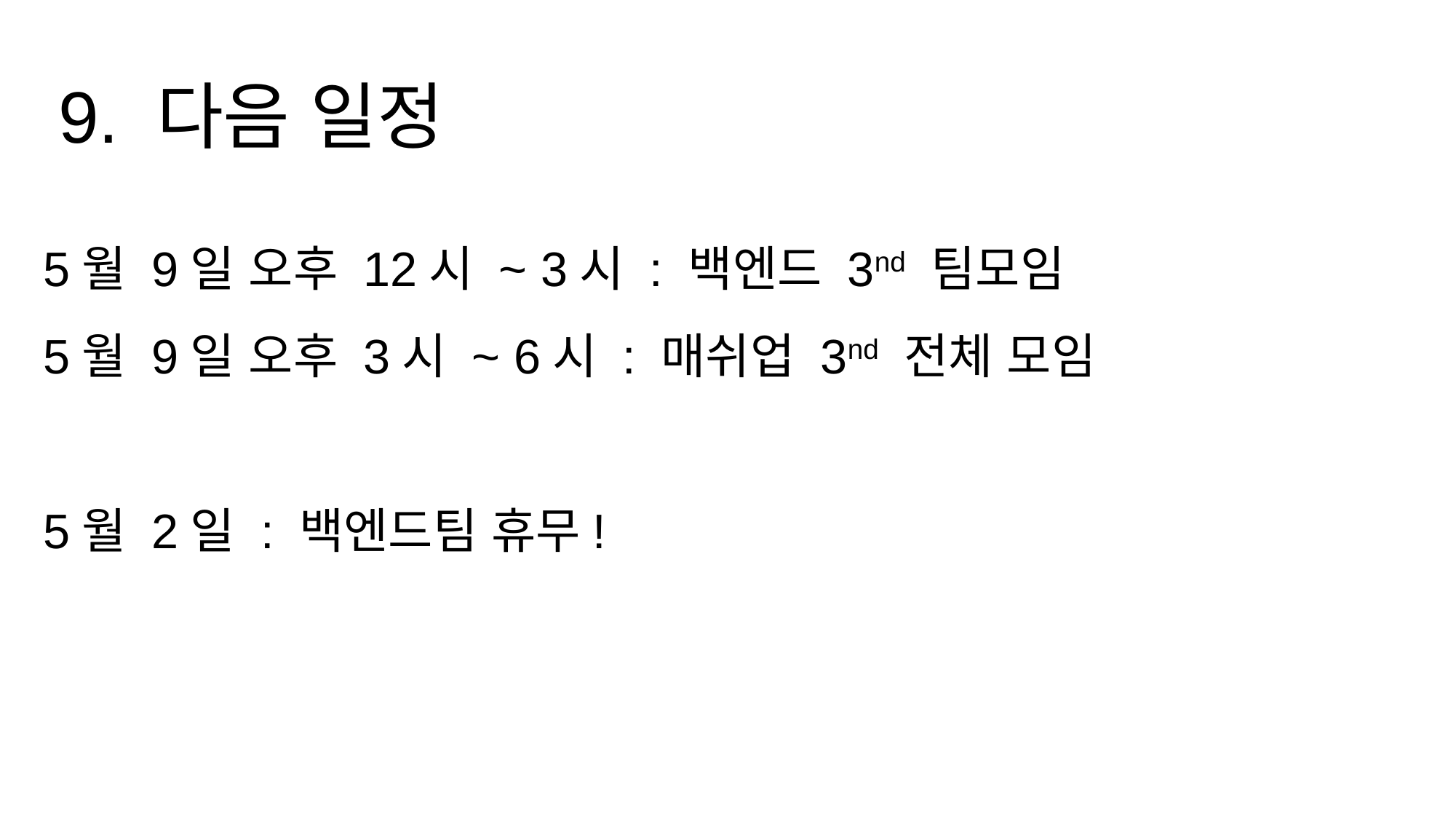

9. 다음 일정
5월 9일 오후 12시 ~ 3시 : 백엔드 3nd 팀모임
5월 9일 오후 3시 ~ 6시 : 매쉬업 3nd 전체 모임

5월 2일 : 백엔드팀 휴무!